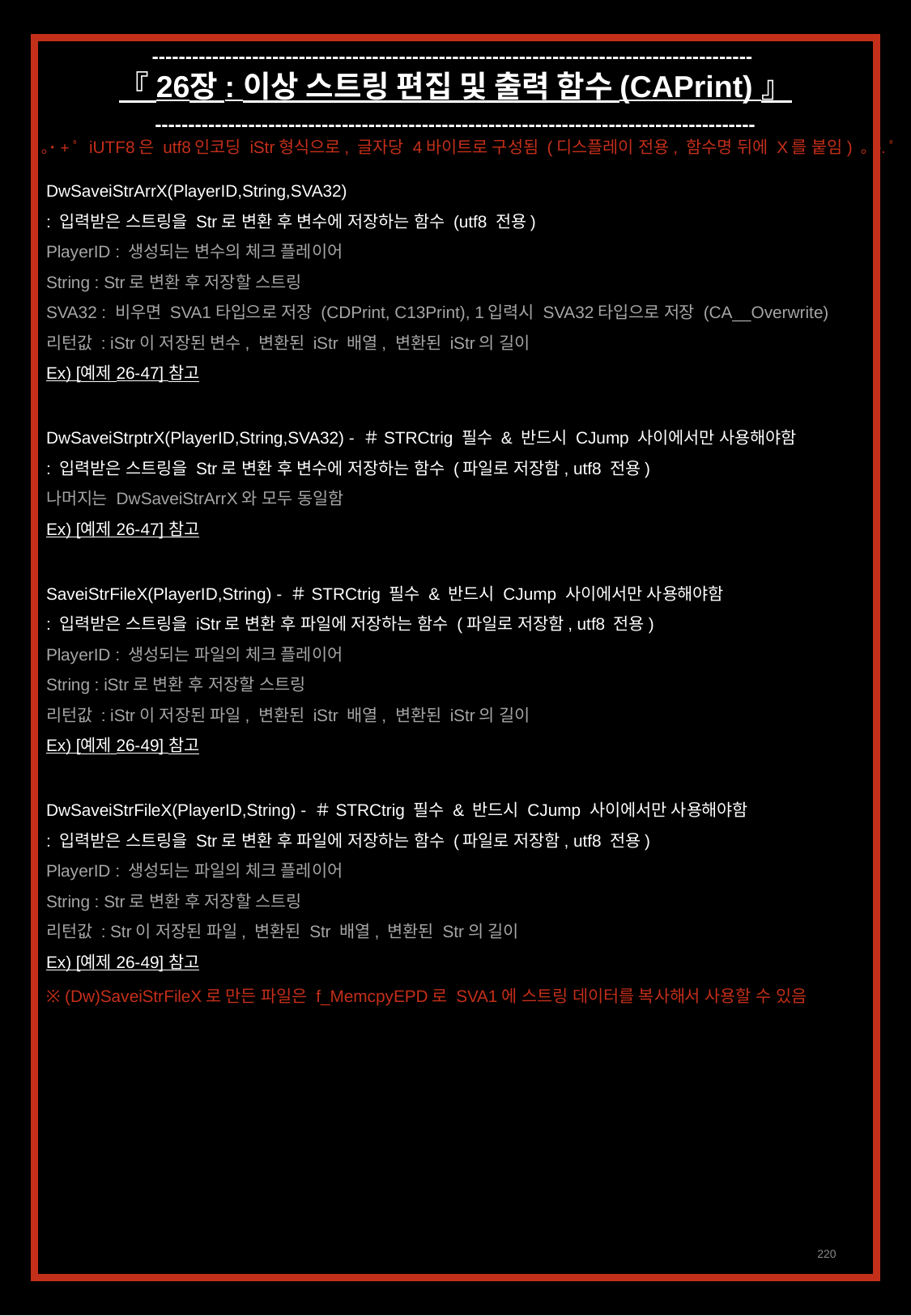

------------------------------------------------------------------------------------------
『 26장 : 이상 스트링 편집 및 출력 함수 (CAPrint) 』
------------------------------------------------------------------------------------------

｡˙+ﾟ iUTF8은 utf8인코딩 iStr형식으로, 글자당 4바이트로 구성됨 (디스플레이 전용, 함수명 뒤에 X를 붙임) ｡+.ﾟ
DwSaveiStrArrX(PlayerID,String,SVA32)
: 입력받은 스트링을 Str로 변환 후 변수에 저장하는 함수 (utf8 전용)
PlayerID : 생성되는 변수의 체크 플레이어
String : Str로 변환 후 저장할 스트링
SVA32 : 비우면 SVA1타입으로 저장 (CDPrint, C13Print), 1입력시 SVA32타입으로 저장 (CA__Overwrite)
리턴값 : iStr이 저장된 변수, 변환된 iStr 배열, 변환된 iStr의 길이
Ex) [예제 26-47] 참고

DwSaveiStrptrX(PlayerID,String,SVA32) - ＃STRCtrig 필수 & 반드시 CJump 사이에서만 사용해야함
: 입력받은 스트링을 Str로 변환 후 변수에 저장하는 함수 (파일로 저장함, utf8 전용)
나머지는 DwSaveiStrArrX와 모두 동일함
Ex) [예제 26-47] 참고

SaveiStrFileX(PlayerID,String) - ＃STRCtrig 필수 & 반드시 CJump 사이에서만 사용해야함
: 입력받은 스트링을 iStr로 변환 후 파일에 저장하는 함수 (파일로 저장함, utf8 전용)
PlayerID : 생성되는 파일의 체크 플레이어
String : iStr로 변환 후 저장할 스트링
리턴값 : iStr이 저장된 파일, 변환된 iStr 배열, 변환된 iStr의 길이
Ex) [예제 26-49] 참고

DwSaveiStrFileX(PlayerID,String) - ＃STRCtrig 필수 & 반드시 CJump 사이에서만 사용해야함
: 입력받은 스트링을 Str로 변환 후 파일에 저장하는 함수 (파일로 저장함, utf8 전용)
PlayerID : 생성되는 파일의 체크 플레이어
String : Str로 변환 후 저장할 스트링
리턴값 : Str이 저장된 파일, 변환된 Str 배열, 변환된 Str의 길이
Ex) [예제 26-49] 참고
※ (Dw)SaveiStrFileX로 만든 파일은 f_MemcpyEPD로 SVA1에 스트링 데이터를 복사해서 사용할 수 있음
220